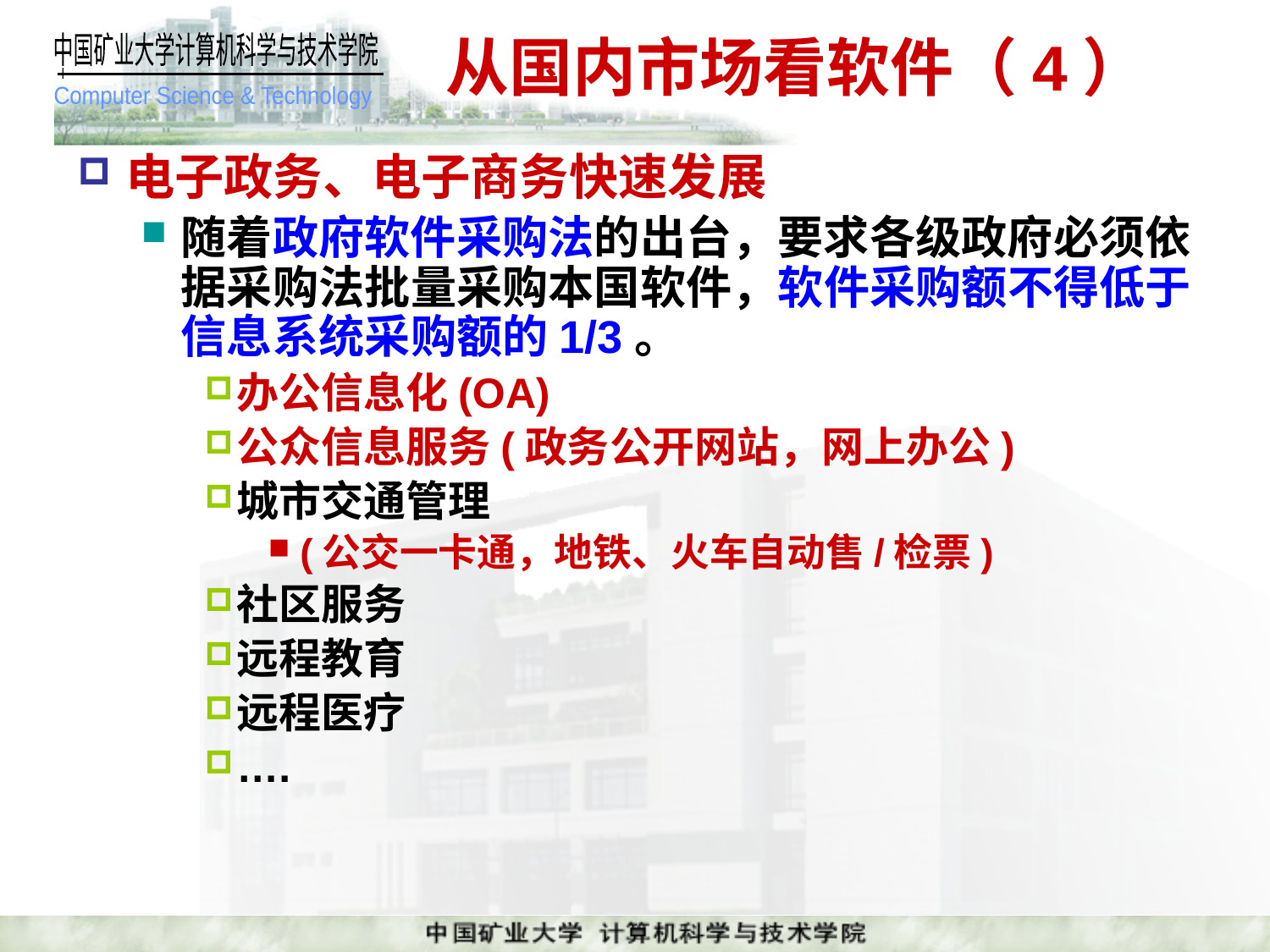

# 从国内市场看软件（4）
电子政务、电子商务快速发展
随着政府软件采购法的出台，要求各级政府必须依据采购法批量采购本国软件，软件采购额不得低于信息系统采购额的1/3。
办公信息化(OA)
公众信息服务(政务公开网站，网上办公)
城市交通管理
(公交一卡通，地铁、火车自动售/检票)
社区服务
远程教育
远程医疗
….
25